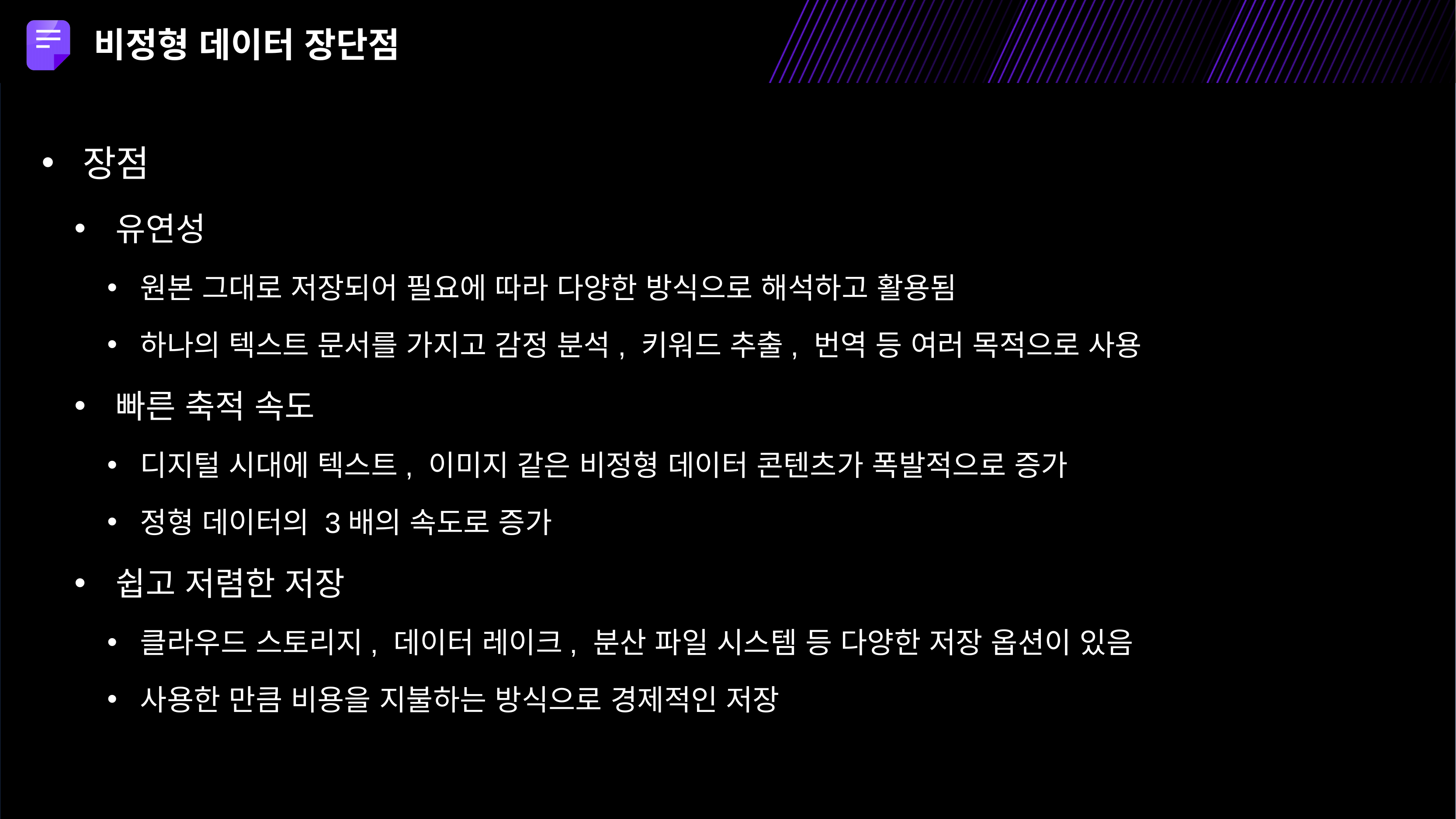

비정형 데이터 장단점
장점
유연성
원본 그대로 저장되어 필요에 따라 다양한 방식으로 해석하고 활용됨
하나의 텍스트 문서를 가지고 감정 분석, 키워드 추출, 번역 등 여러 목적으로 사용
빠른 축적 속도
디지털 시대에 텍스트, 이미지 같은 비정형 데이터 콘텐츠가 폭발적으로 증가
정형 데이터의 3배의 속도로 증가
쉽고 저렴한 저장
클라우드 스토리지, 데이터 레이크, 분산 파일 시스템 등 다양한 저장 옵션이 있음
사용한 만큼 비용을 지불하는 방식으로 경제적인 저장